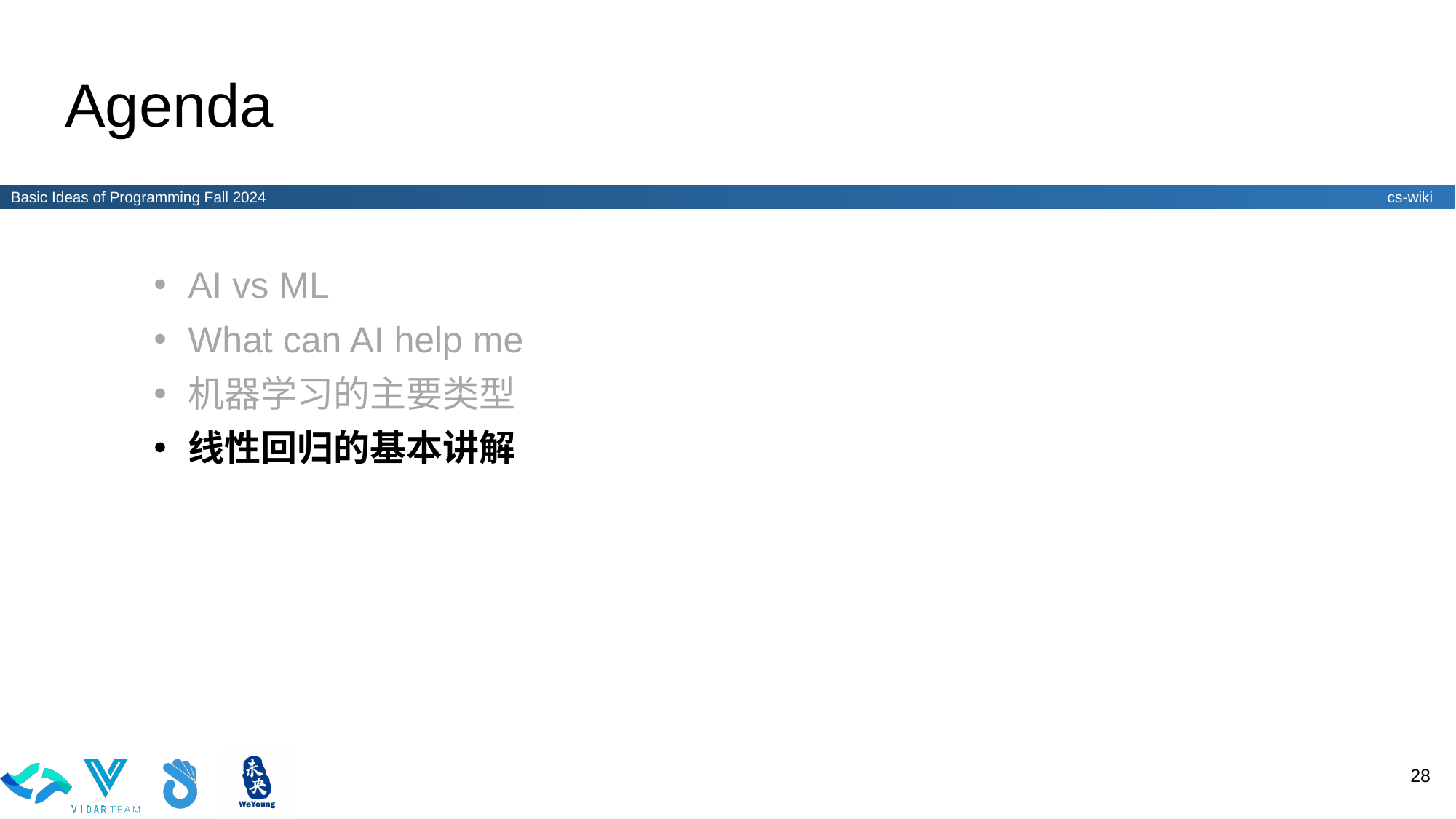

# Agenda
AI vs ML
What can AI help me
机器学习的主要类型
线性回归的基本讲解